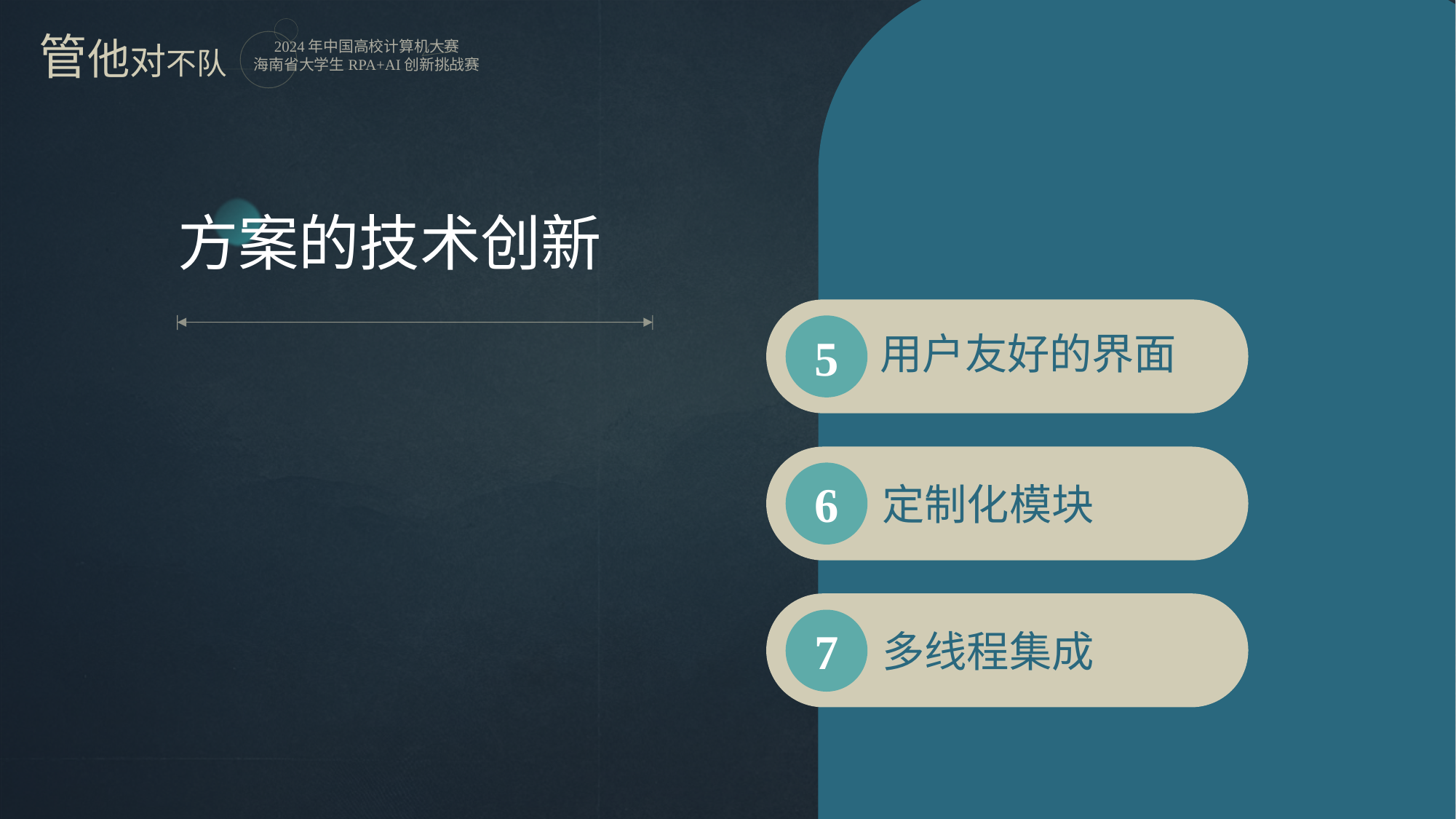

方案的技术创新

5
用户友好的界面

6
定制化模块

7
多线程集成